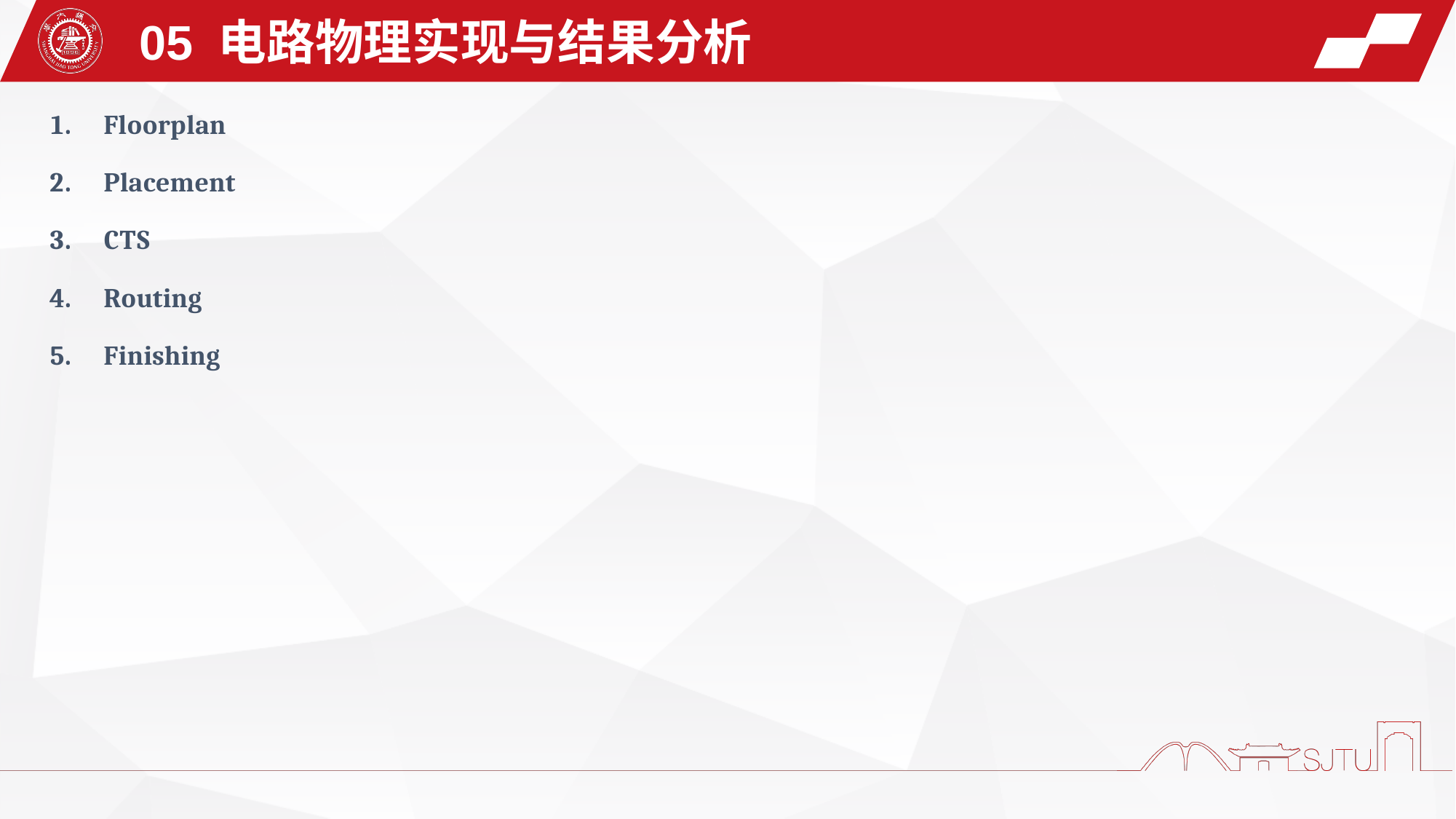

05 电路物理实现与结果分析
Floorplan
Placement
CTS
Routing
Finishing